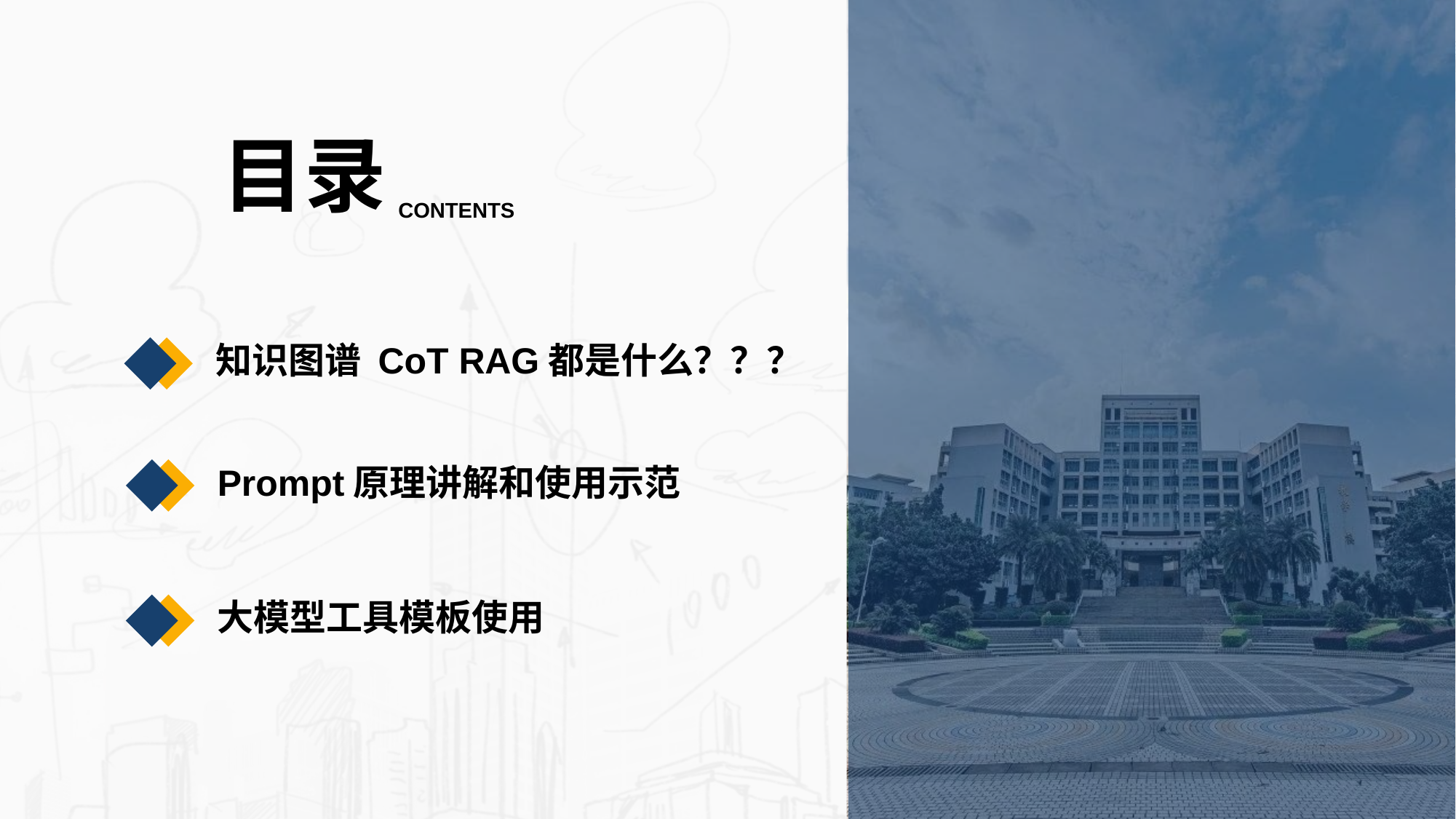

目录
CONTENTS
知识图谱 CoT RAG都是什么？？？

Prompt原理讲解和使用示范

大模型工具模板使用